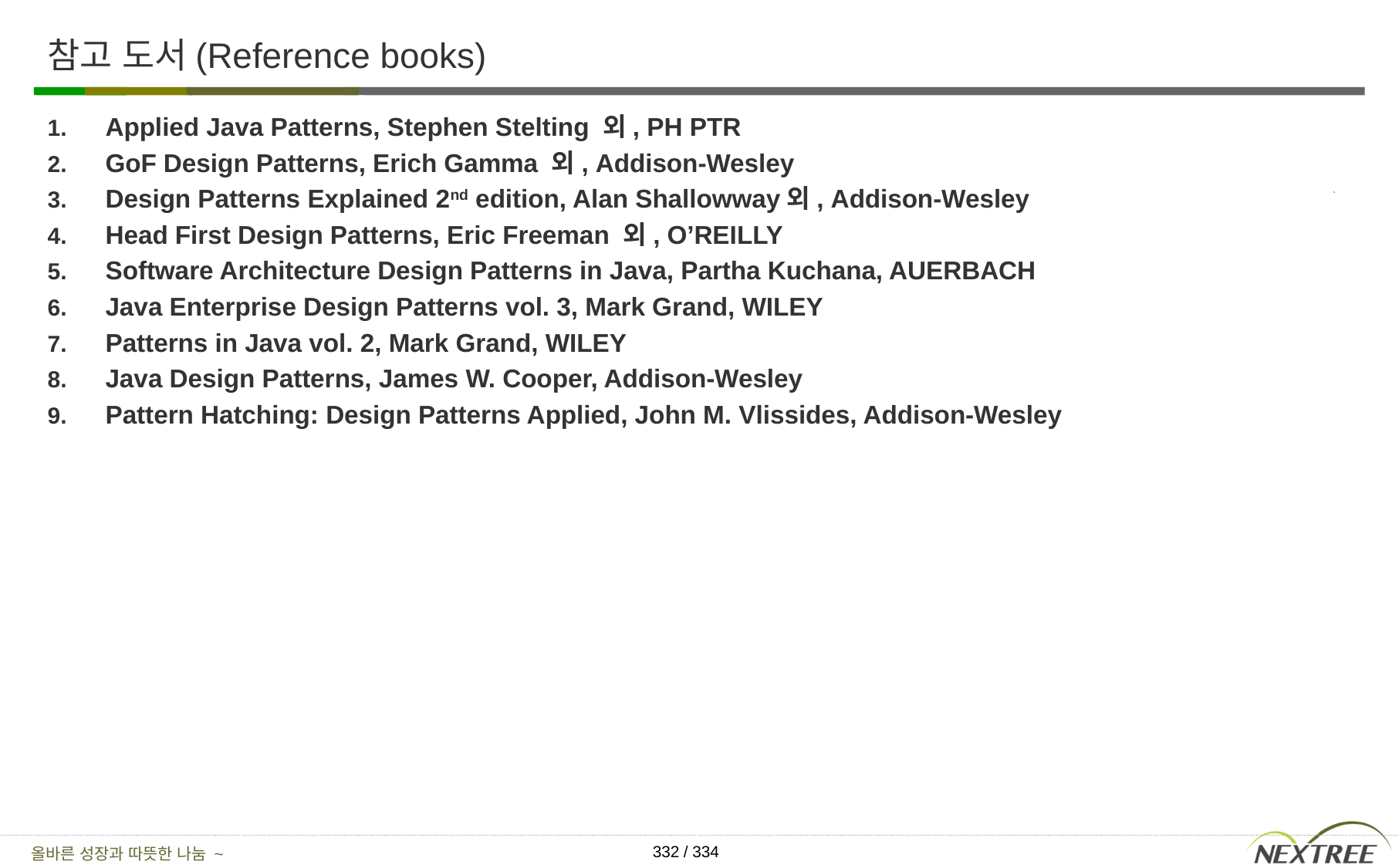

# 참고 도서(Reference books)
Applied Java Patterns, Stephen Stelting 외, PH PTR
GoF Design Patterns, Erich Gamma 외, Addison-Wesley
Design Patterns Explained 2nd edition, Alan Shallowway외, Addison-Wesley
Head First Design Patterns, Eric Freeman 외, O’REILLY
Software Architecture Design Patterns in Java, Partha Kuchana, AUERBACH
Java Enterprise Design Patterns vol. 3, Mark Grand, WILEY
Patterns in Java vol. 2, Mark Grand, WILEY
Java Design Patterns, James W. Cooper, Addison-Wesley
Pattern Hatching: Design Patterns Applied, John M. Vlissides, Addison-Wesley